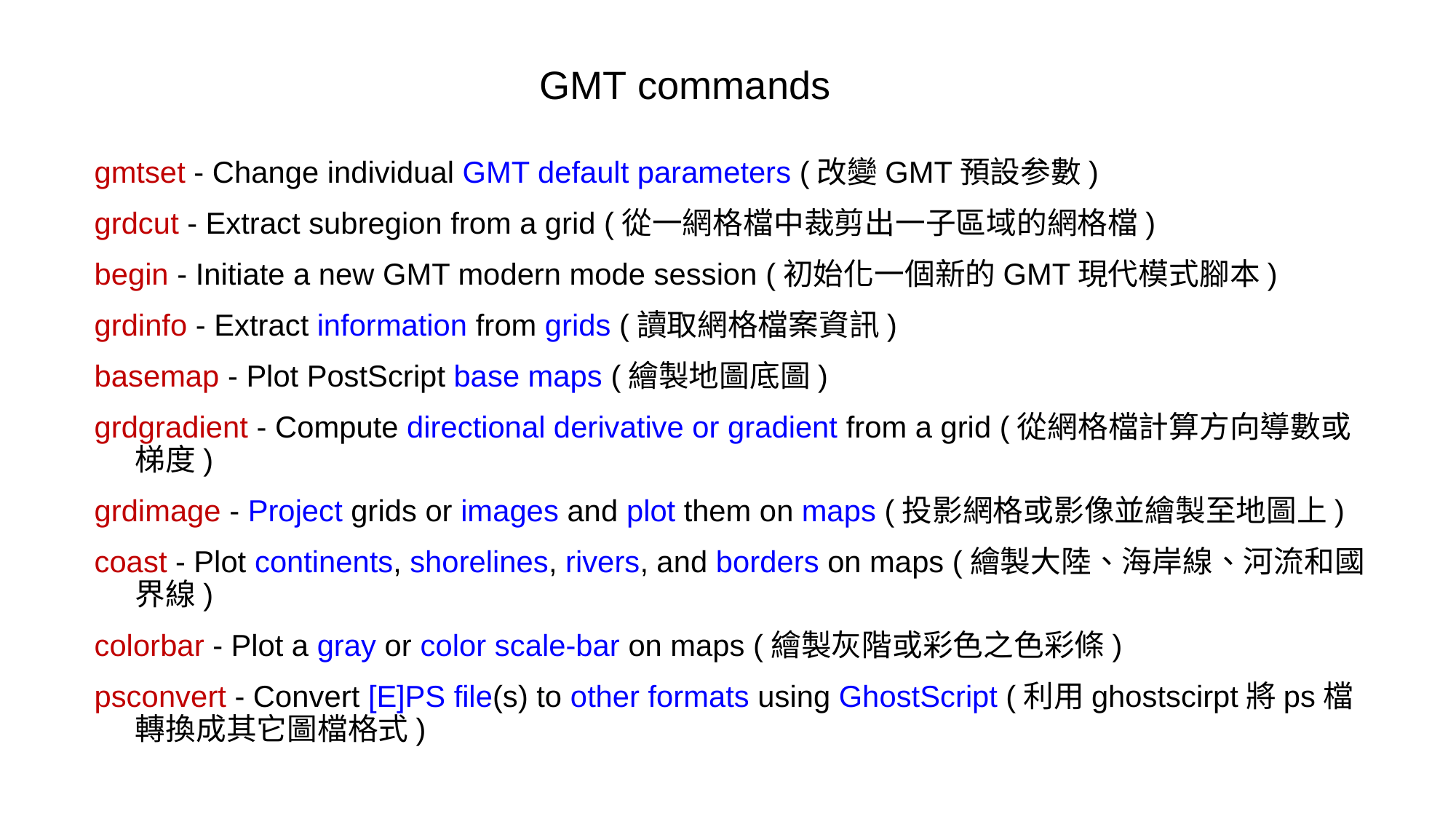

# GMT commands
gmtset - Change individual GMT default parameters (改變GMT預設参數)
grdcut - Extract subregion from a grid (從一網格檔中裁剪出一子區域的網格檔)
begin - Initiate a new GMT modern mode session (初始化一個新的GMT現代模式腳本)
grdinfo - Extract information from grids (讀取網格檔案資訊)
basemap - Plot PostScript base maps (繪製地圖底圖)
grdgradient - Compute directional derivative or gradient from a grid (從網格檔計算方向導數或梯度)
grdimage - Project grids or images and plot them on maps (投影網格或影像並繪製至地圖上)
coast - Plot continents, shorelines, rivers, and borders on maps (繪製大陸、海岸線、河流和國界線)
colorbar - Plot a gray or color scale-bar on maps (繪製灰階或彩色之色彩條)
psconvert - Convert [E]PS file(s) to other formats using GhostScript (利用ghostscirpt將ps檔轉換成其它圖檔格式)